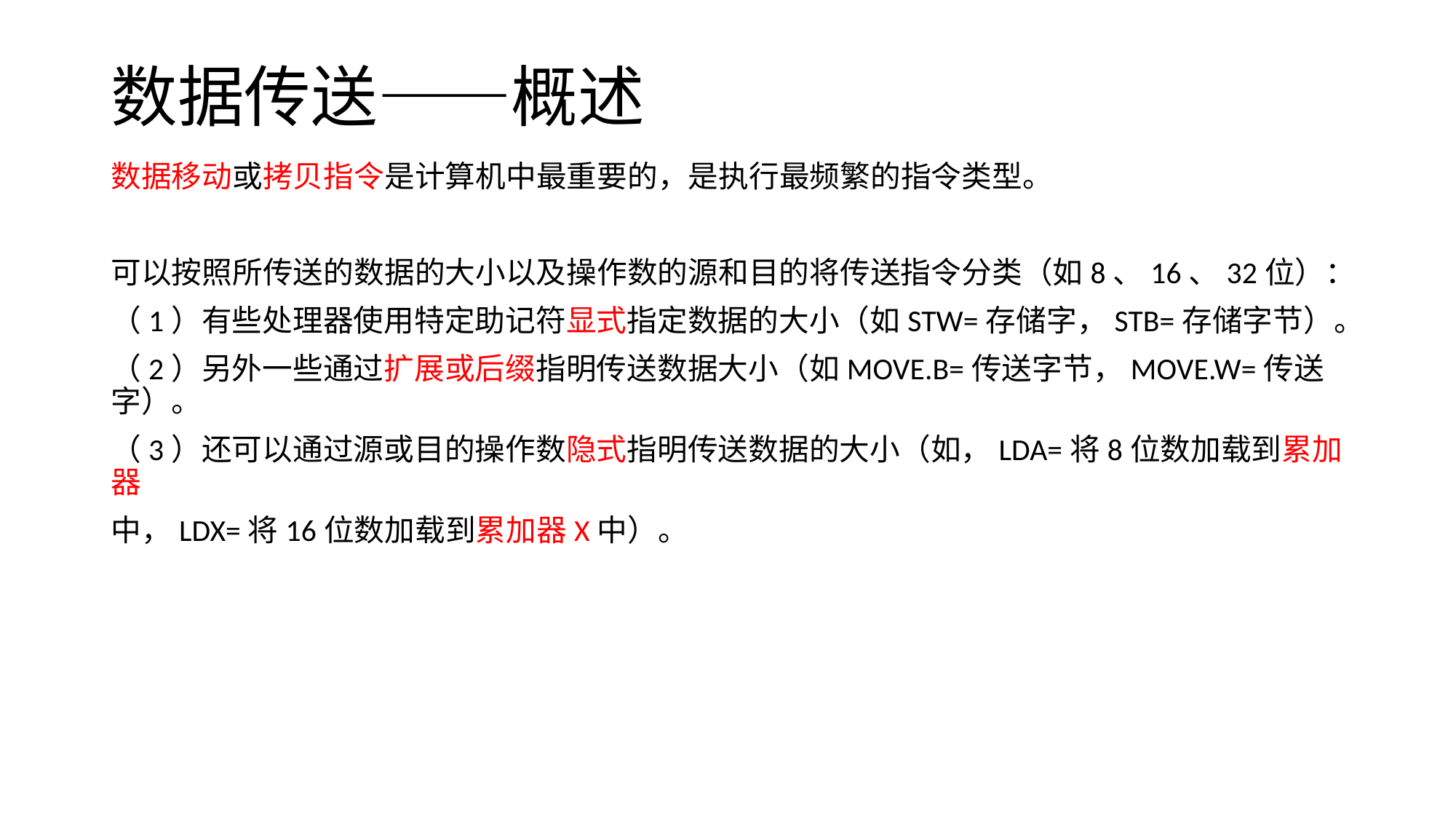

# 数据传送——概述
数据移动或拷贝指令是计算机中最重要的，是执行最频繁的指令类型。

可以按照所传送的数据的大小以及操作数的源和目的将传送指令分类（如8、16、32位）：
（1）有些处理器使用特定助记符显式指定数据的大小（如STW=存储字，STB=存储字节）。
（2）另外一些通过扩展或后缀指明传送数据大小（如MOVE.B=传送字节，MOVE.W=传送字）。
（3）还可以通过源或目的操作数隐式指明传送数据的大小（如，LDA=将8位数加载到累加器
中，LDX=将16位数加载到累加器X中）。